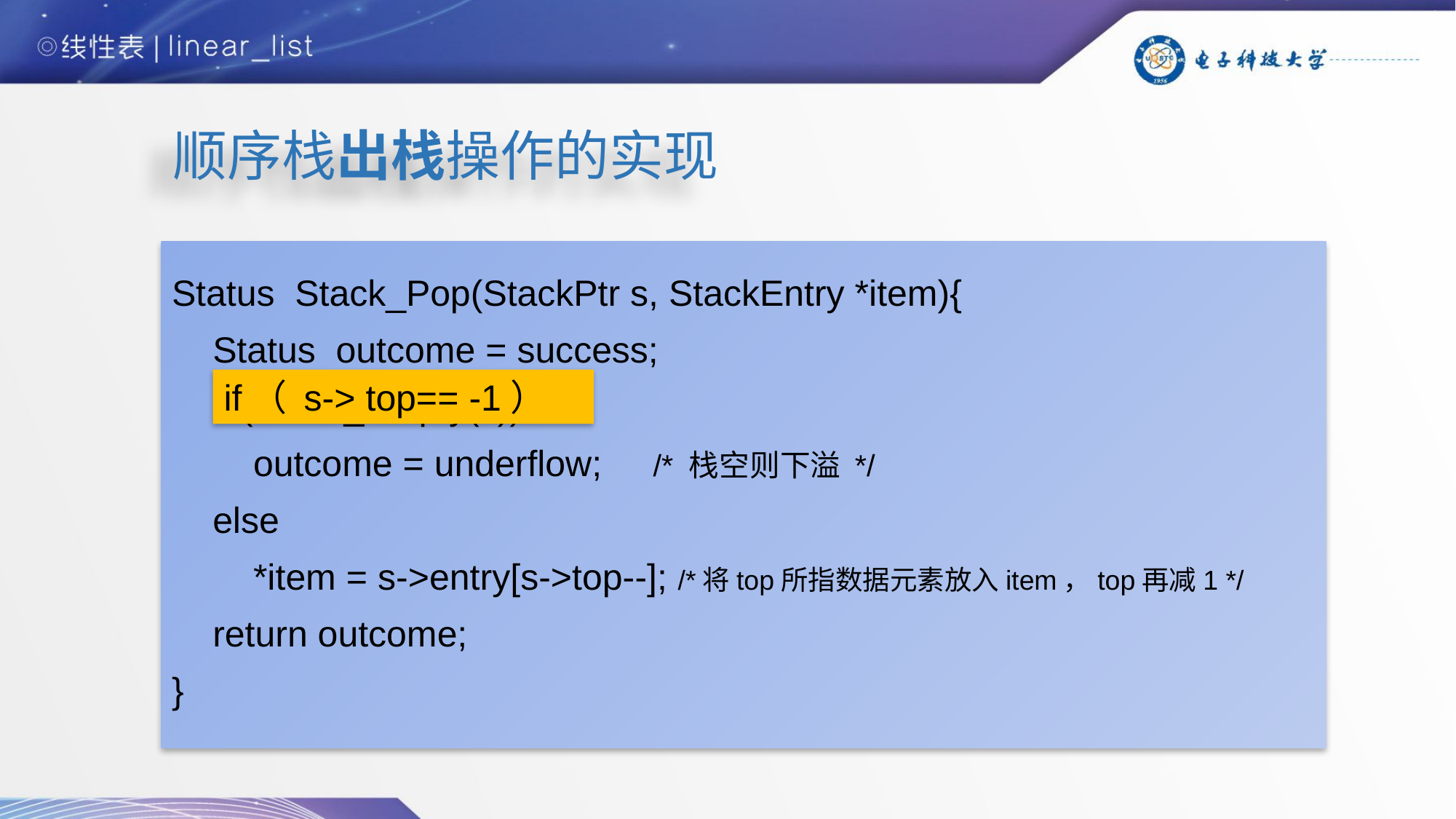

# 顺序栈出栈操作的实现
Status  Stack_Pop(StackPtr s, StackEntry *item){
	Status  outcome = success;
   	if (Stack_Empty(s))
        outcome = underflow;     /* 栈空则下溢 */
    	else
        *item = s->entry[s->top--]; /*将top所指数据元素放入item，top再减1 */
	return outcome;
}
if（ s-> top== -1）